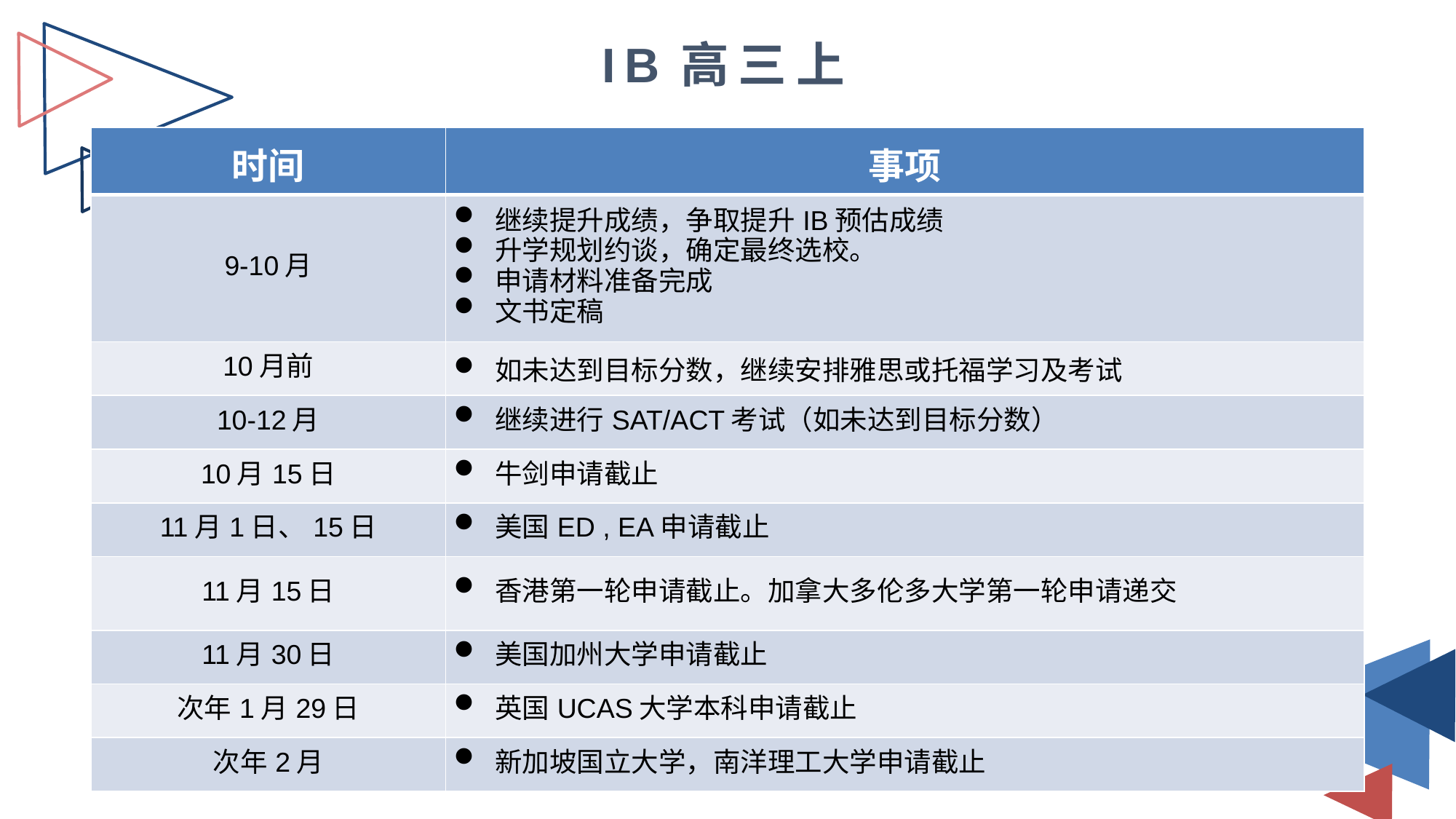

IB高三上
| 时间 | 事项 |
| --- | --- |
| 9-10月 | 继续提升成绩，争取提升IB预估成绩 升学规划约谈，确定最终选校。 申请材料准备完成 文书定稿 |
| 10月前 | 如未达到目标分数，继续安排雅思或托福学习及考试 |
| 10-12月 | 继续进行SAT/ACT考试（如未达到目标分数） |
| 10月15日 | 牛剑申请截止 |
| 11月1日、15日 | 美国ED , EA申请截止 |
| 11月15日 | 香港第一轮申请截止。加拿大多伦多大学第一轮申请递交 |
| 11月30日 | 美国加州大学申请截止 |
| 次年1月29日 | 英国UCAS大学本科申请截止 |
| 次年2月 | 新加坡国立大学，南洋理工大学申请截止 |